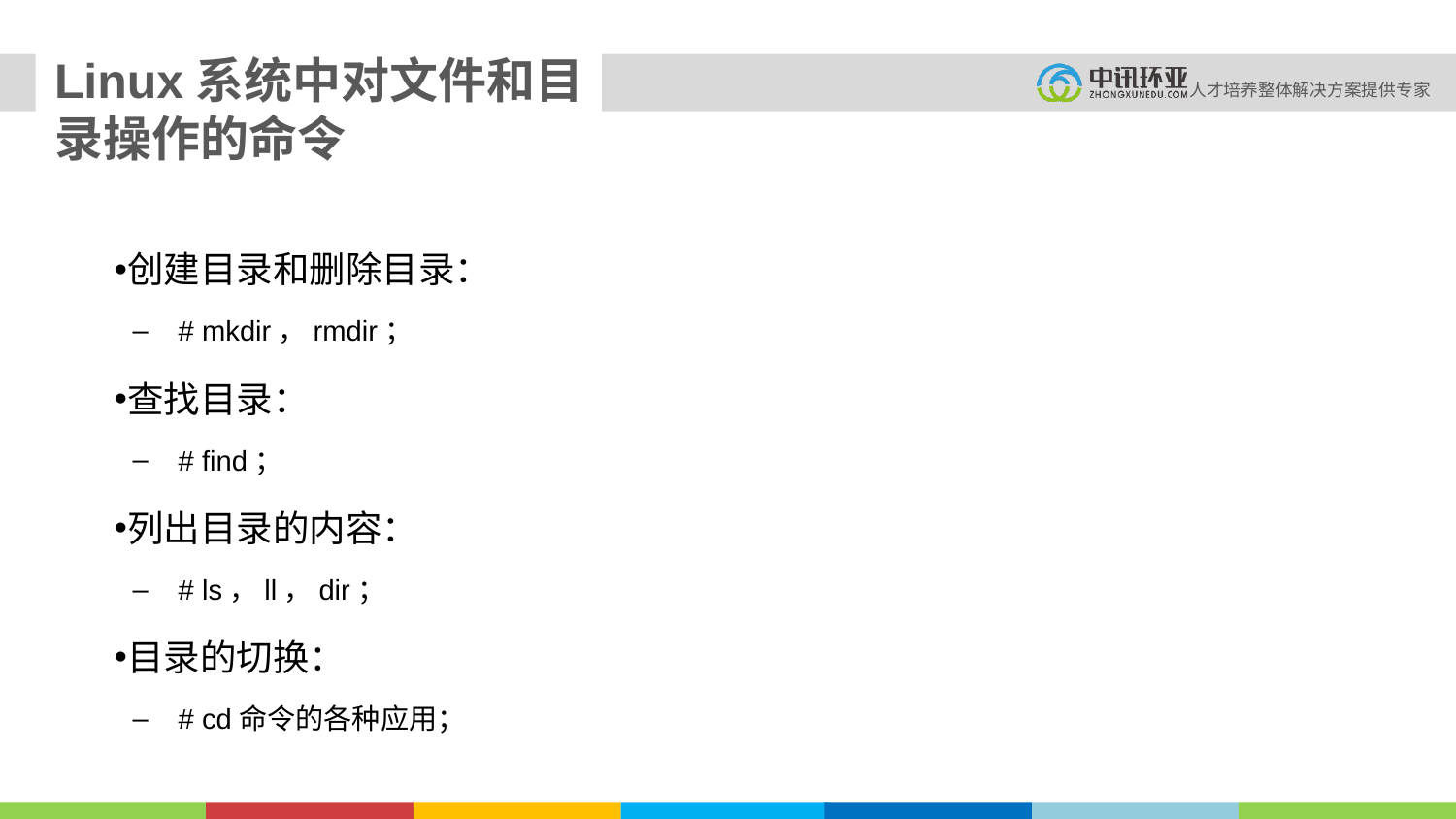

Linux系统中对文件和目录操作的命令
创建目录和删除目录：
# mkdir，rmdir；
查找目录：
# find；
列出目录的内容：
# ls，ll，dir；
目录的切换：
# cd命令的各种应用；